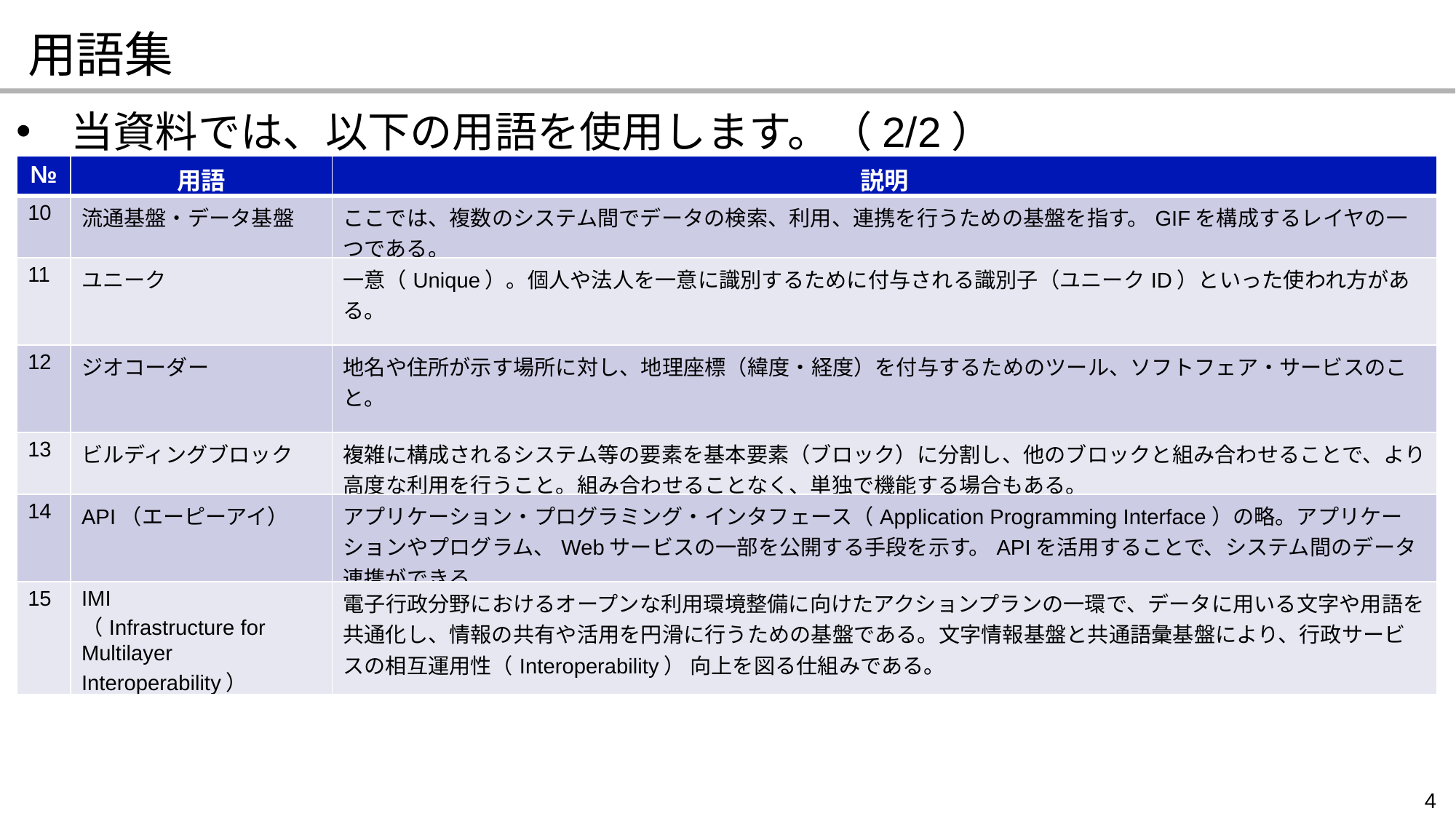

用語集
当資料では、以下の用語を使用します。（2/2）
| № | 用語 | 説明 |
| --- | --- | --- |
| 10 | 流通基盤・データ基盤 | ここでは、複数のシステム間でデータの検索、利用、連携を行うための基盤を指す。GIFを構成するレイヤの一つである。 |
| 11 | ユニーク | 一意（Unique）。個人や法人を一意に識別するために付与される識別子（ユニークID）といった使われ方がある。 |
| 12 | ジオコーダー | 地名や住所が示す場所に対し、地理座標（緯度・経度）を付与するためのツール、ソフトフェア・サービスのこと。 |
| 13 | ビルディングブロック | 複雑に構成されるシステム等の要素を基本要素（ブロック）に分割し、他のブロックと組み合わせることで、より高度な利用を行うこと。組み合わせることなく、単独で機能する場合もある。 |
| 14 | API（エーピーアイ） | アプリケーション・プログラミング・インタフェース（Application Programming Interface）の略。アプリケーションやプログラム、Webサービスの一部を公開する手段を示す。APIを活用することで、システム間のデータ連携ができる。 |
| 15 | IMI （Infrastructure for Multilayer Interoperability） | 電子行政分野におけるオープンな利用環境整備に向けたアクションプランの一環で、データに用いる文字や用語を共通化し、情報の共有や活用を円滑に行うための基盤である。文字情報基盤と共通語彙基盤により、行政サービスの相互運用性（Interoperability） 向上を図る仕組みである。 |
4